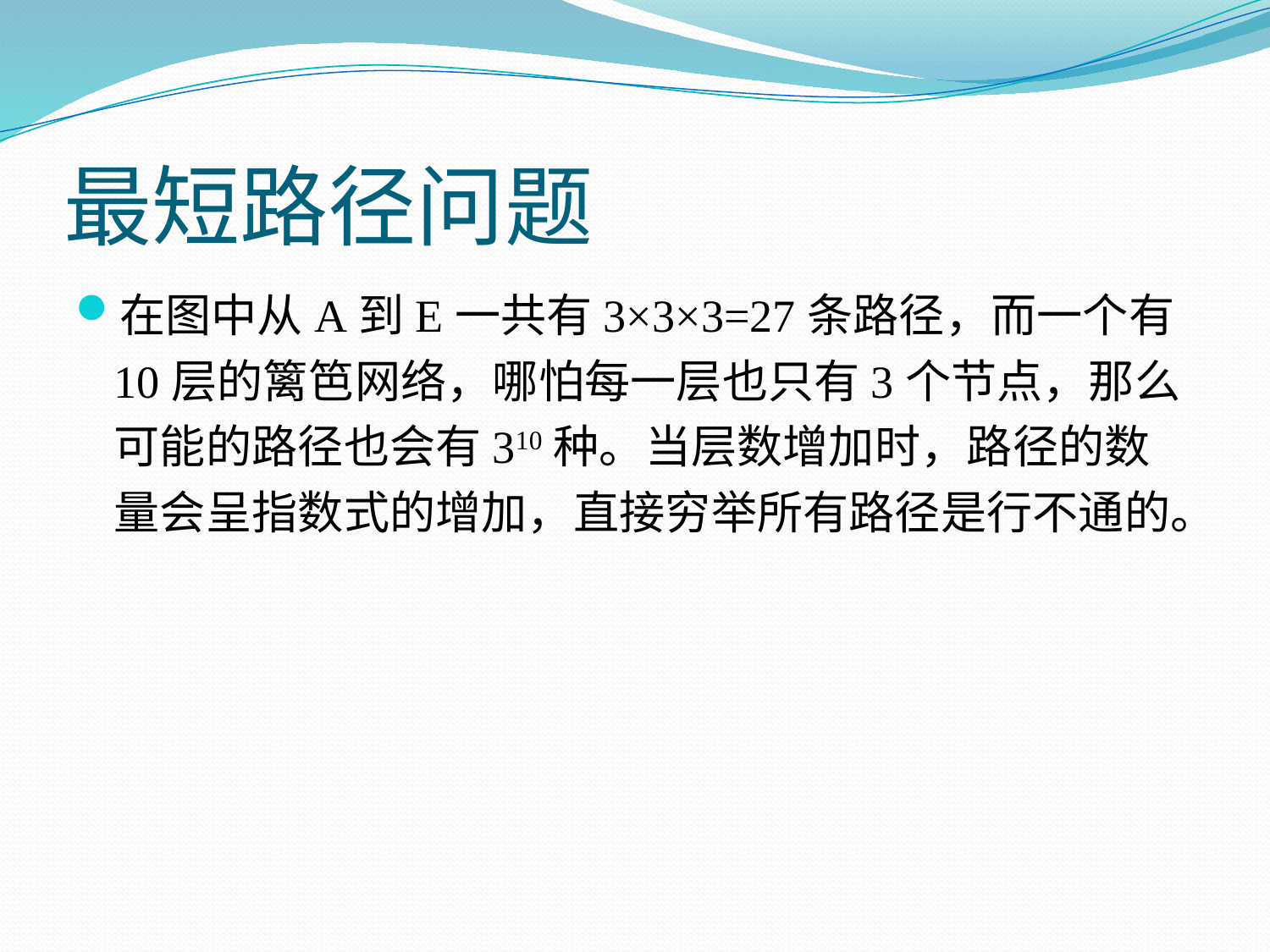

# 最短路径问题
在图中从A到E一共有3×3×3=27条路径，而一个有10层的篱笆网络，哪怕每一层也只有3个节点，那么可能的路径也会有310种。当层数增加时，路径的数量会呈指数式的增加，直接穷举所有路径是行不通的。